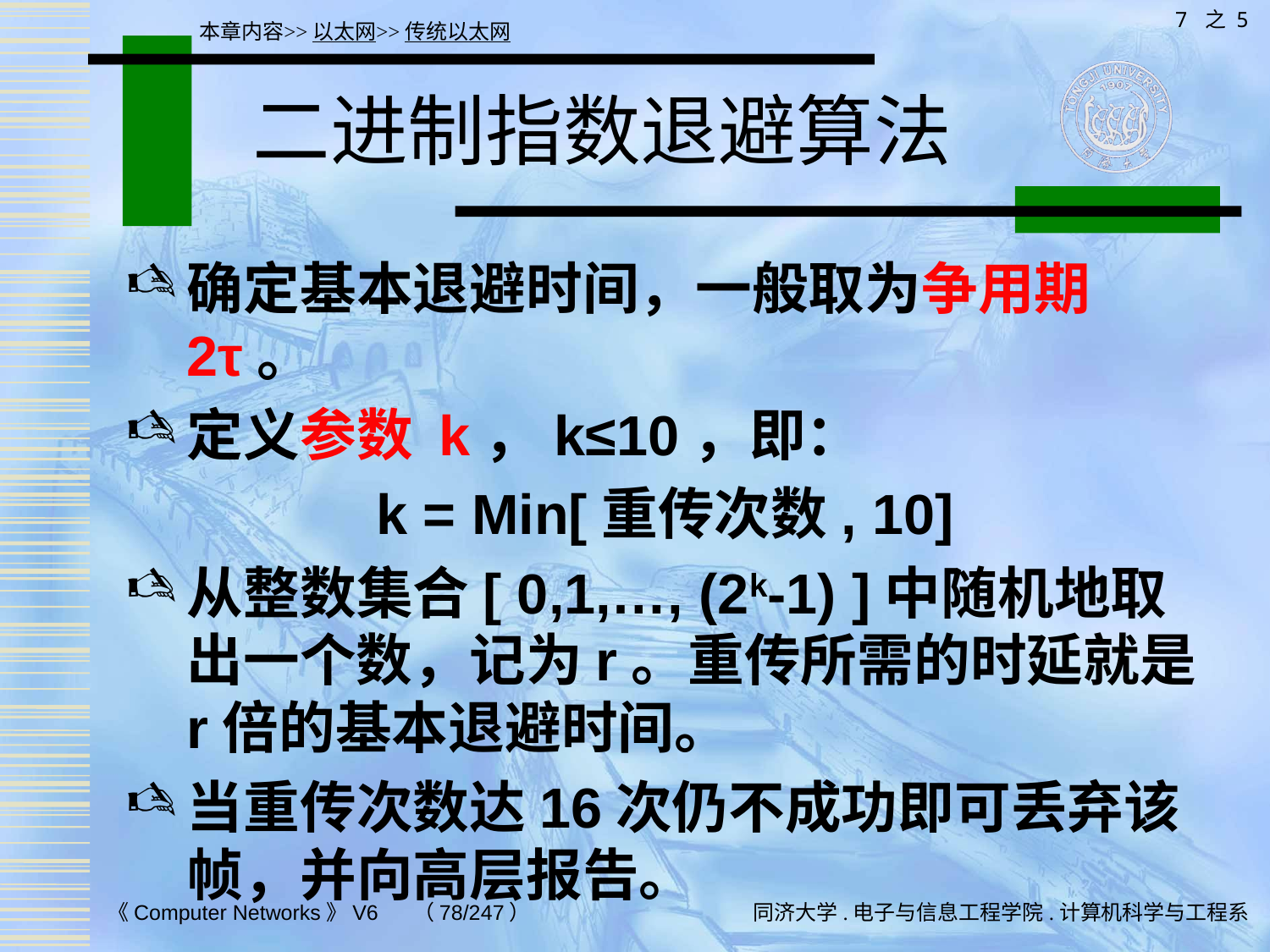

7 之 5
本章内容>>以太网>>传统以太网
# 二进制指数退避算法
确定基本退避时间，一般取为争用期 2τ。
定义参数 k，k≤10，即：
k = Min[重传次数, 10]
从整数集合[ 0,1,…, (2k-1) ]中随机地取出一个数，记为r。重传所需的时延就是r倍的基本退避时间。
当重传次数达16次仍不成功即可丢弃该帧，并向高层报告。